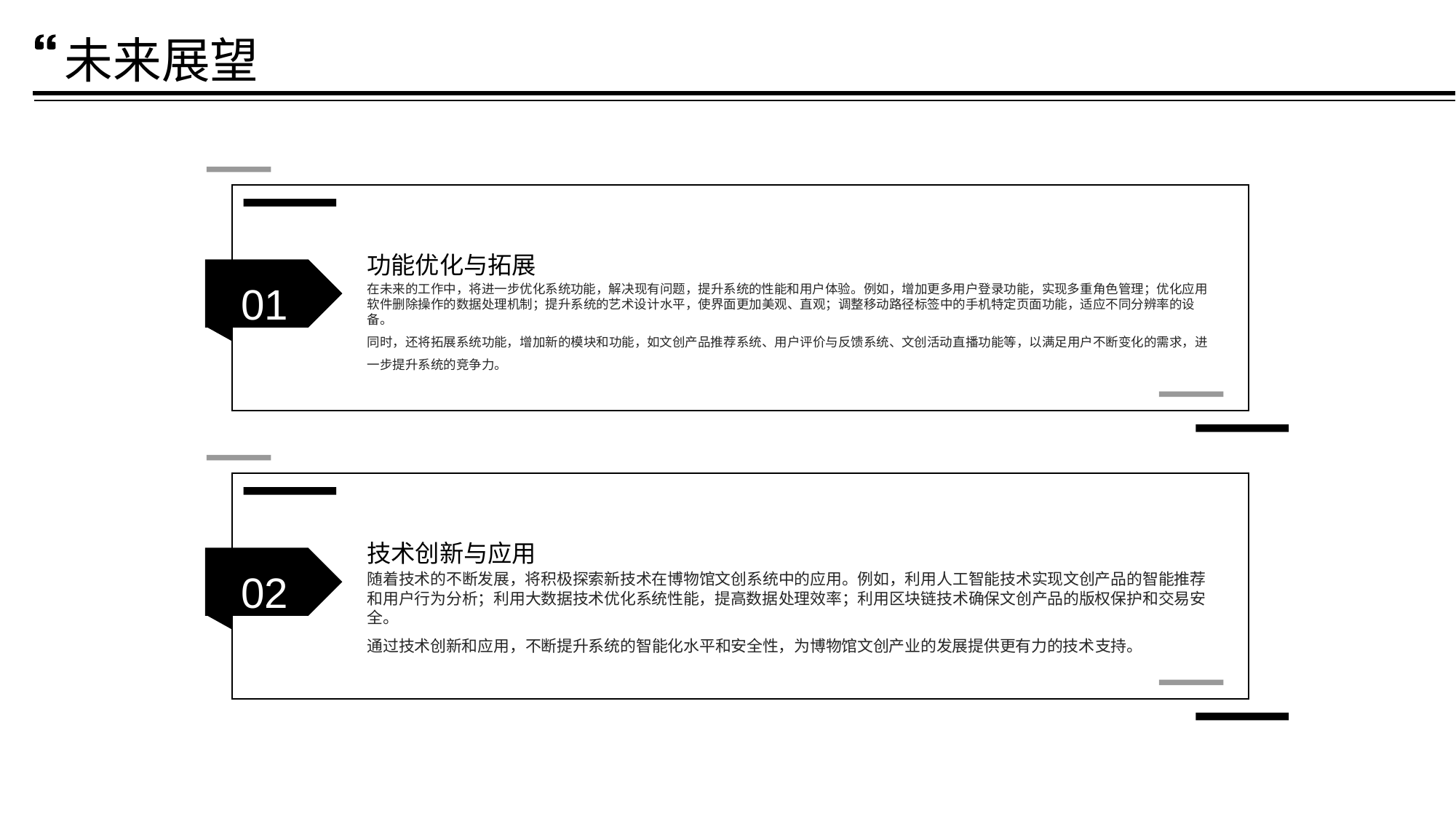

未来展望

功能优化与拓展

01
在未来的工作中，将进一步优化系统功能，解决现有问题，提升系统的性能和用户体验。例如，增加更多用户登录功能，实现多重角色管理；优化应用软件删除操作的数据处理机制；提升系统的艺术设计水平，使界面更加美观、直观；调整移动路径标签中的手机特定页面功能，适应不同分辨率的设备。
同时，还将拓展系统功能，增加新的模块和功能，如文创产品推荐系统、用户评价与反馈系统、文创活动直播功能等，以满足用户不断变化的需求，进一步提升系统的竞争力。

技术创新与应用

02
随着技术的不断发展，将积极探索新技术在博物馆文创系统中的应用。例如，利用人工智能技术实现文创产品的智能推荐和用户行为分析；利用大数据技术优化系统性能，提高数据处理效率；利用区块链技术确保文创产品的版权保护和交易安全。
通过技术创新和应用，不断提升系统的智能化水平和安全性，为博物馆文创产业的发展提供更有力的技术支持。